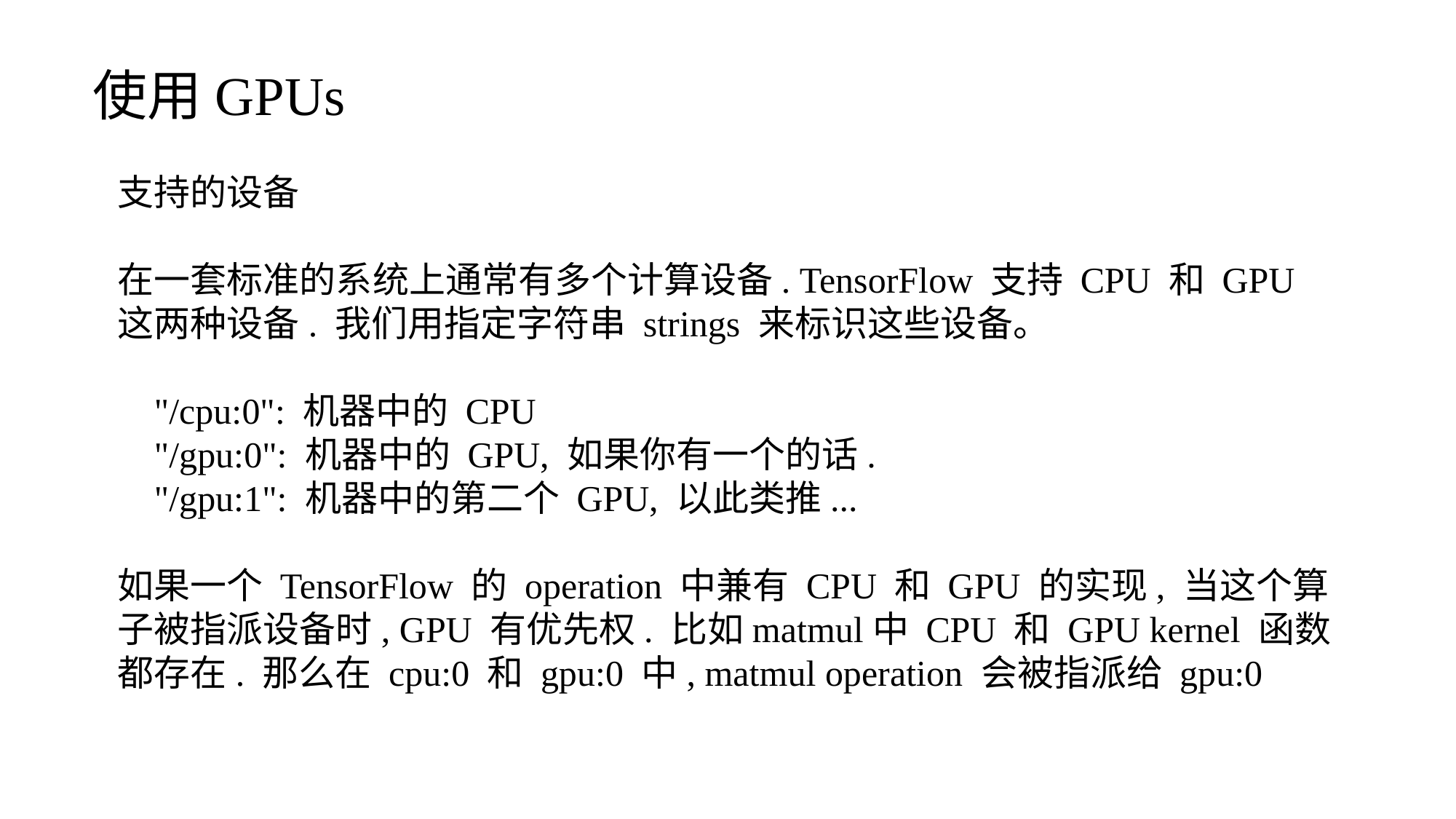

使用GPUs
支持的设备

在一套标准的系统上通常有多个计算设备. TensorFlow 支持 CPU 和 GPU 这两种设备. 我们用指定字符串 strings 来标识这些设备。

    "/cpu:0": 机器中的 CPU
    "/gpu:0": 机器中的 GPU, 如果你有一个的话.
    "/gpu:1": 机器中的第二个 GPU, 以此类推...

如果一个 TensorFlow 的 operation 中兼有 CPU 和 GPU 的实现, 当这个算子被指派设备时, GPU 有优先权. 比如matmul中 CPU 和 GPU kernel 函数都存在. 那么在 cpu:0 和 gpu:0 中, matmul operation 会被指派给 gpu:0